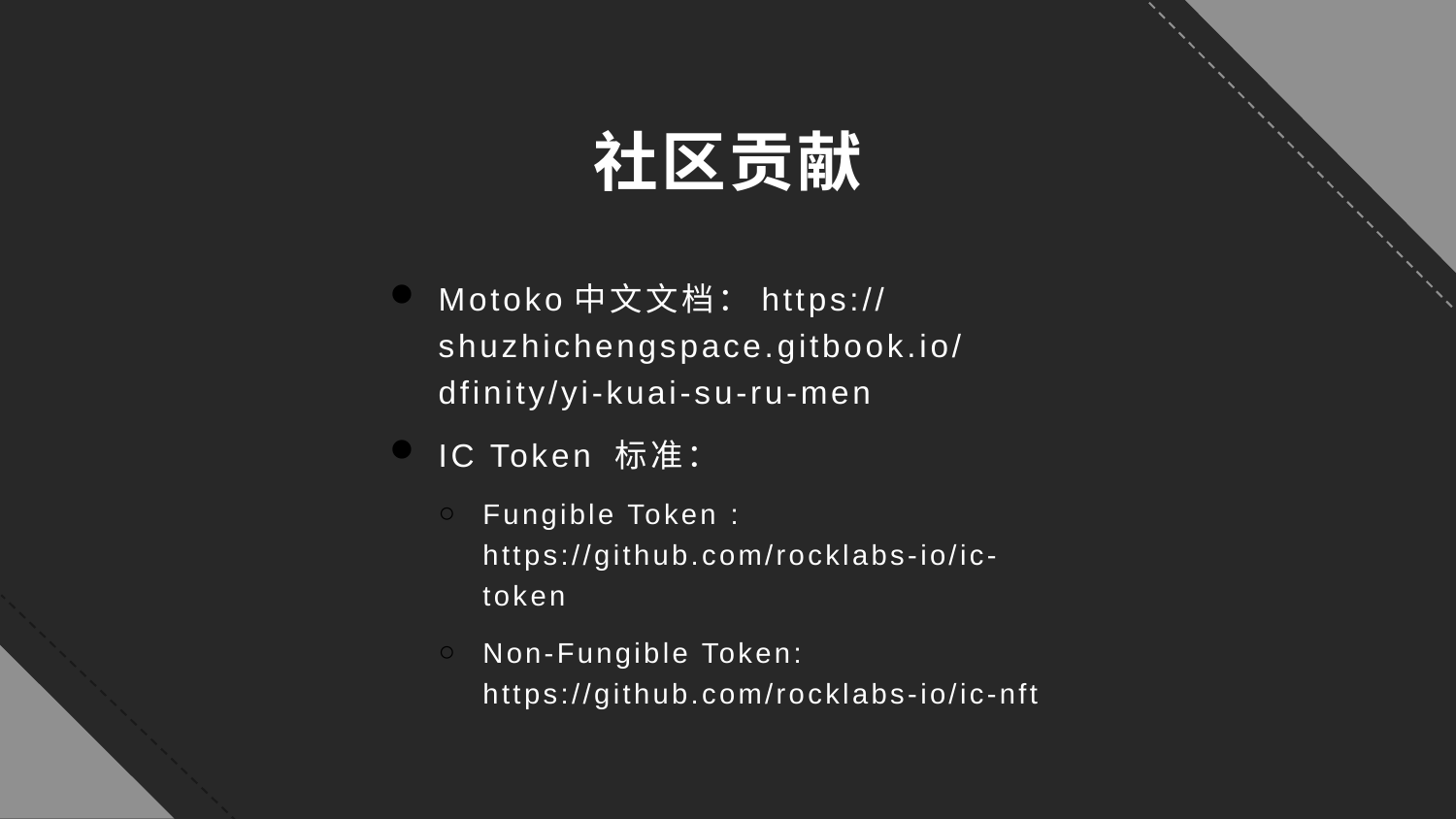

社区贡献
Motoko中文文档：https://shuzhichengspace.gitbook.io/dfinity/yi-kuai-su-ru-men
IC Token 标准：
Fungible Token : https://github.com/rocklabs-io/ic-token
Non-Fungible Token: https://github.com/rocklabs-io/ic-nft